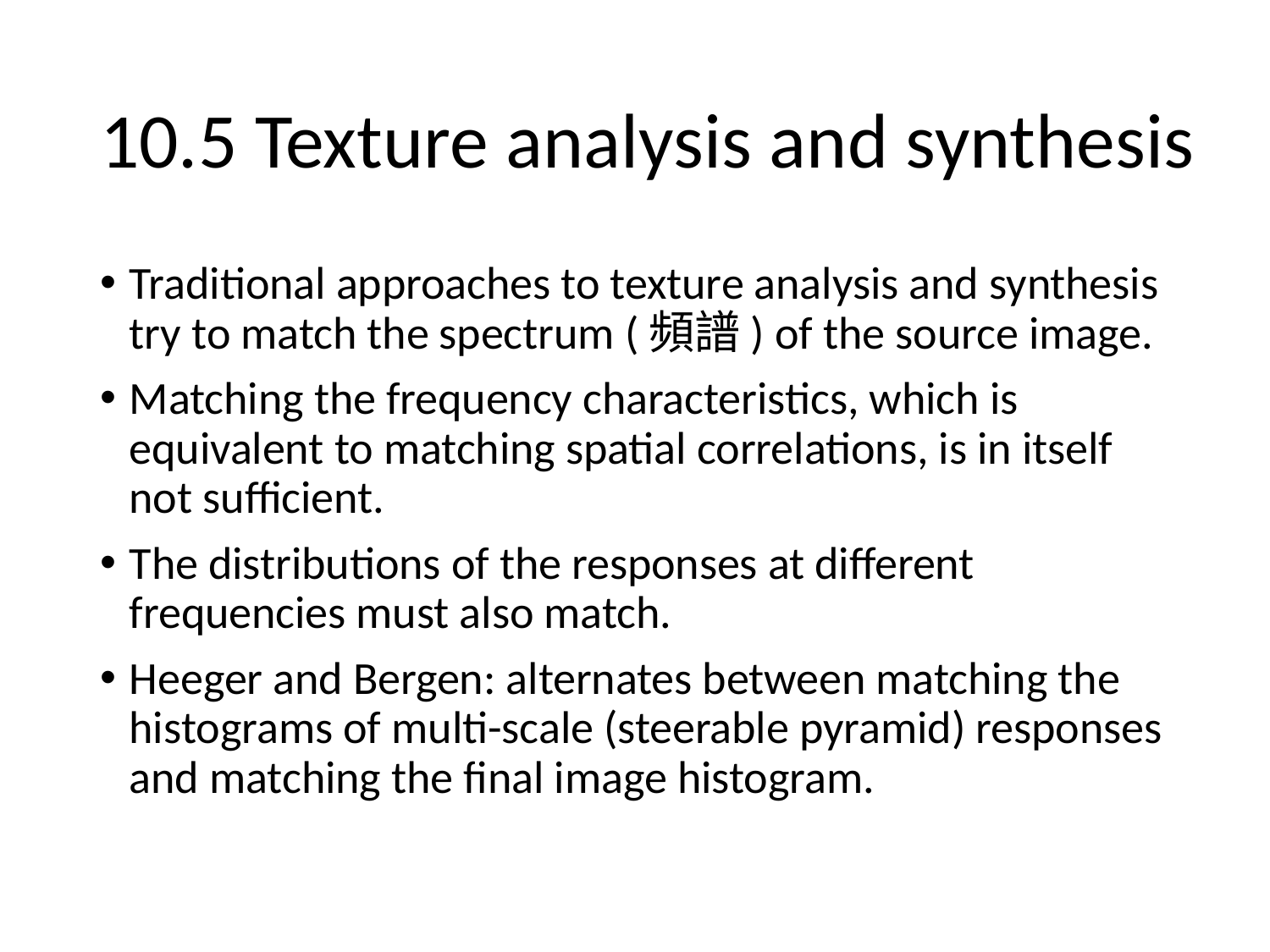

# 10.5 Texture analysis and synthesis
Traditional approaches to texture analysis and synthesis try to match the spectrum (頻譜) of the source image.
Matching the frequency characteristics, which is equivalent to matching spatial correlations, is in itself not sufficient.
The distributions of the responses at different frequencies must also match.
Heeger and Bergen: alternates between matching the histograms of multi-scale (steerable pyramid) responses and matching the final image histogram.